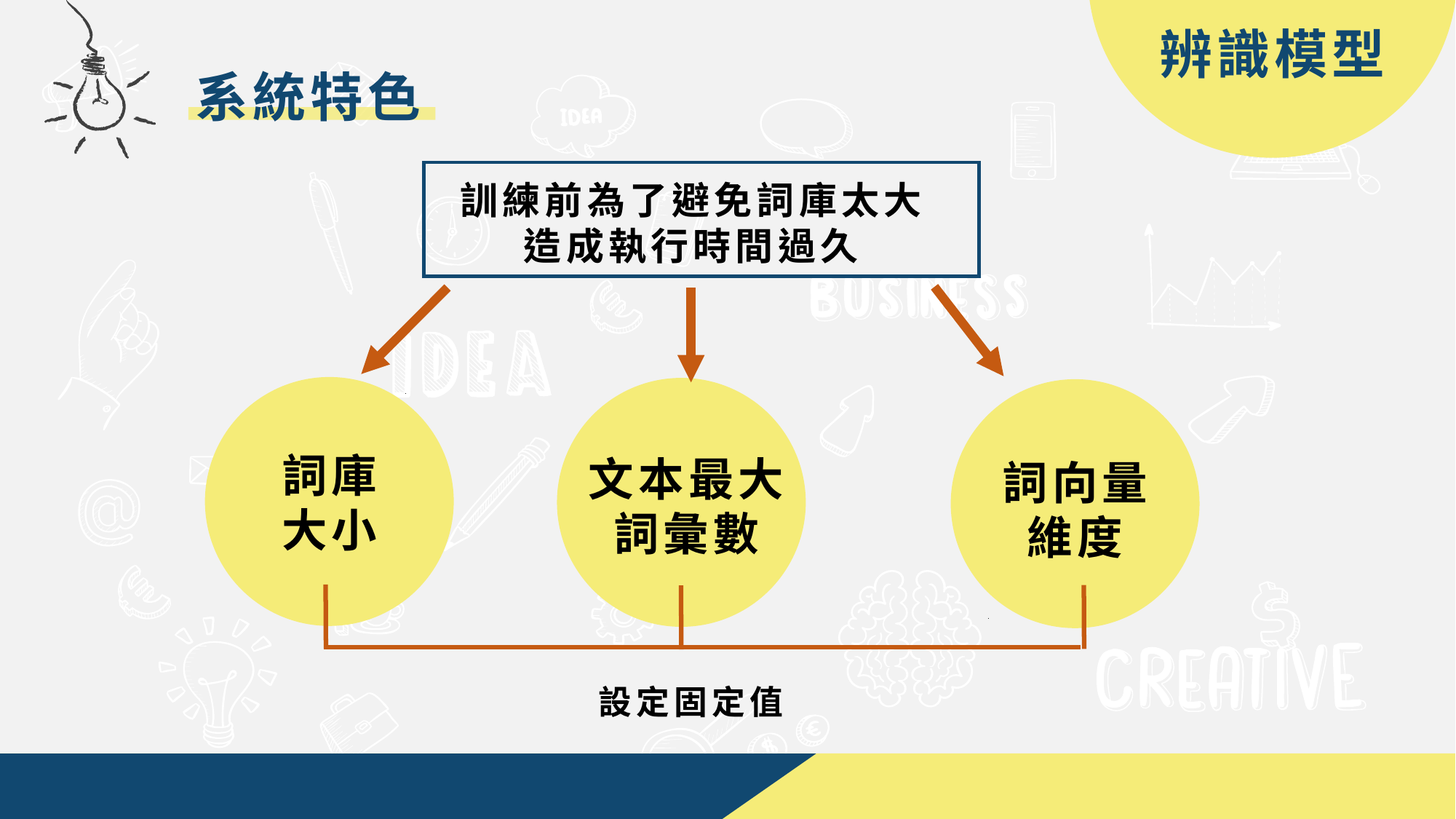

辨識模型
系統特色

訓練前為了避免詞庫太大
造成執行時間過久

詞庫
大小
文本最大
詞彙數
詞向量
維度
設定固定值